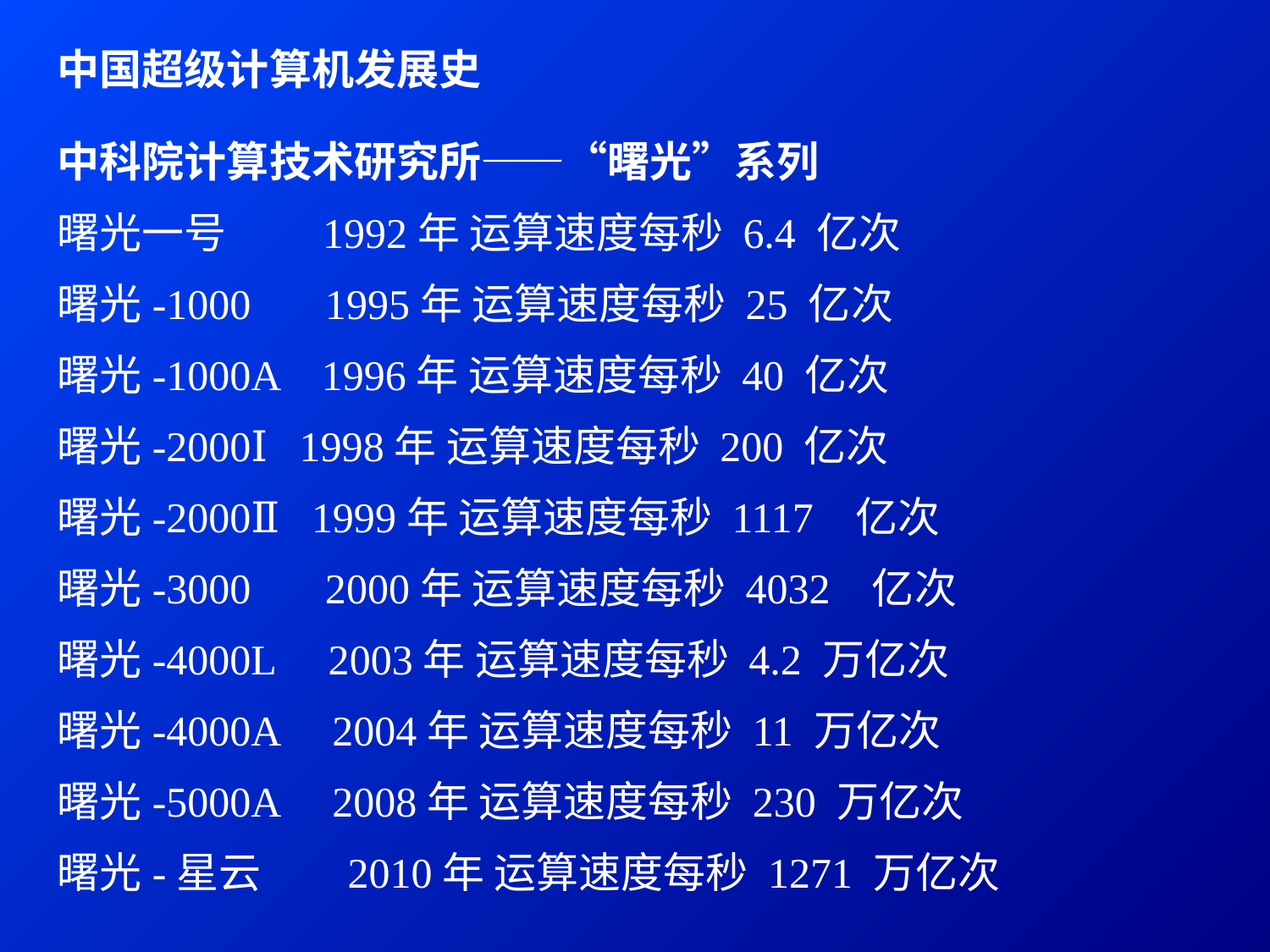

中国超级计算机发展史
中科院计算技术研究所——“曙光”系列
曙光一号         1992年 运算速度每秒 6.4 亿次
曙光-1000       1995年 运算速度每秒 25 亿次
曙光-1000A    1996年 运算速度每秒 40 亿次
曙光-2000Ⅰ   1998年 运算速度每秒 200 亿次
曙光-2000Ⅱ   1999年 运算速度每秒 1117   亿次
曙光-3000       2000年 运算速度每秒 4032   亿次
曙光-4000L     2003年 运算速度每秒 4.2 万亿次
曙光-4000A     2004年 运算速度每秒 11 万亿次
曙光-5000A     2008年 运算速度每秒 230 万亿次
曙光-星云        2010年 运算速度每秒 1271 万亿次